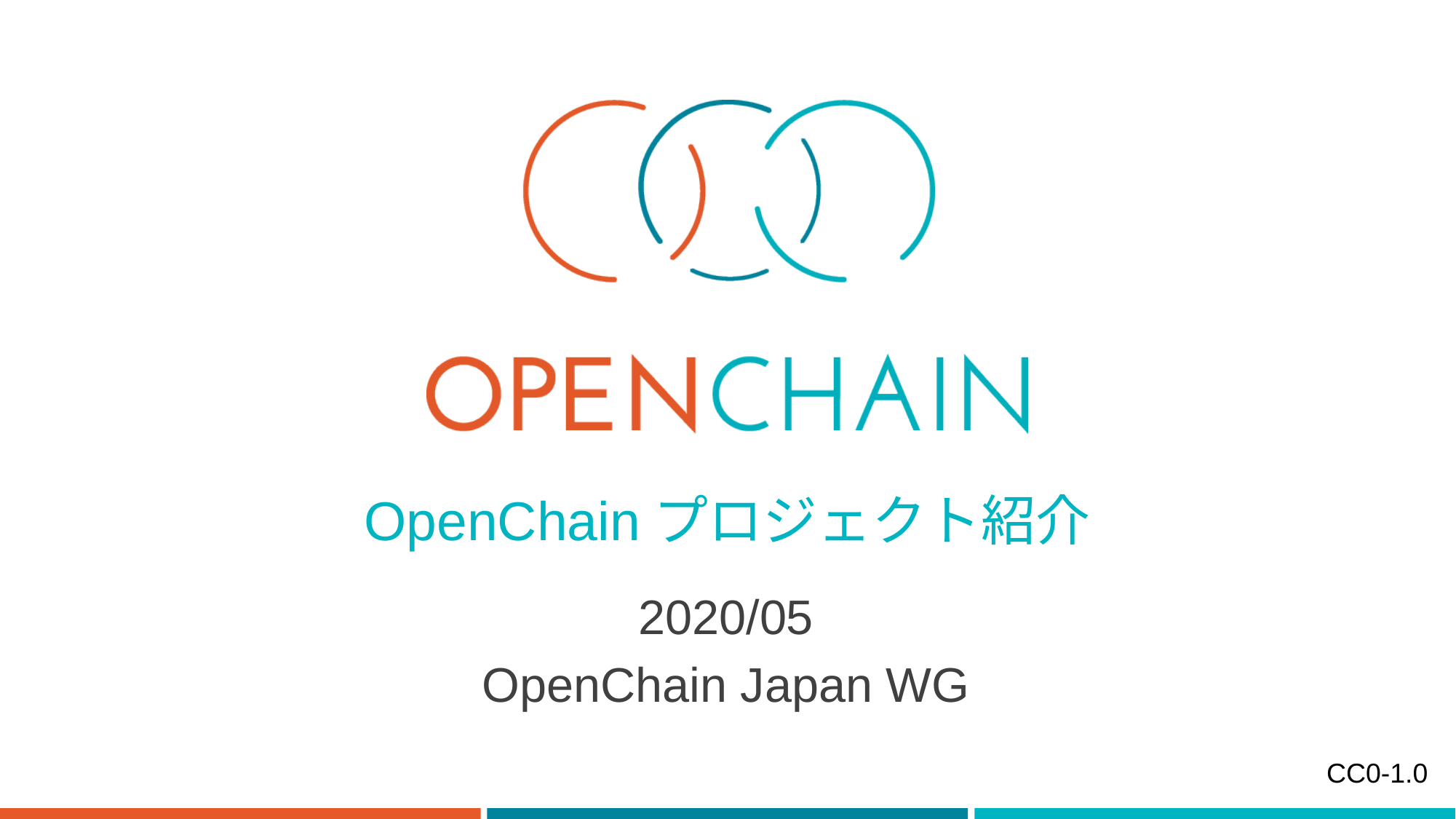

# OpenChainプロジェクト紹介
2020/05
OpenChain Japan WG

CC0-1.0